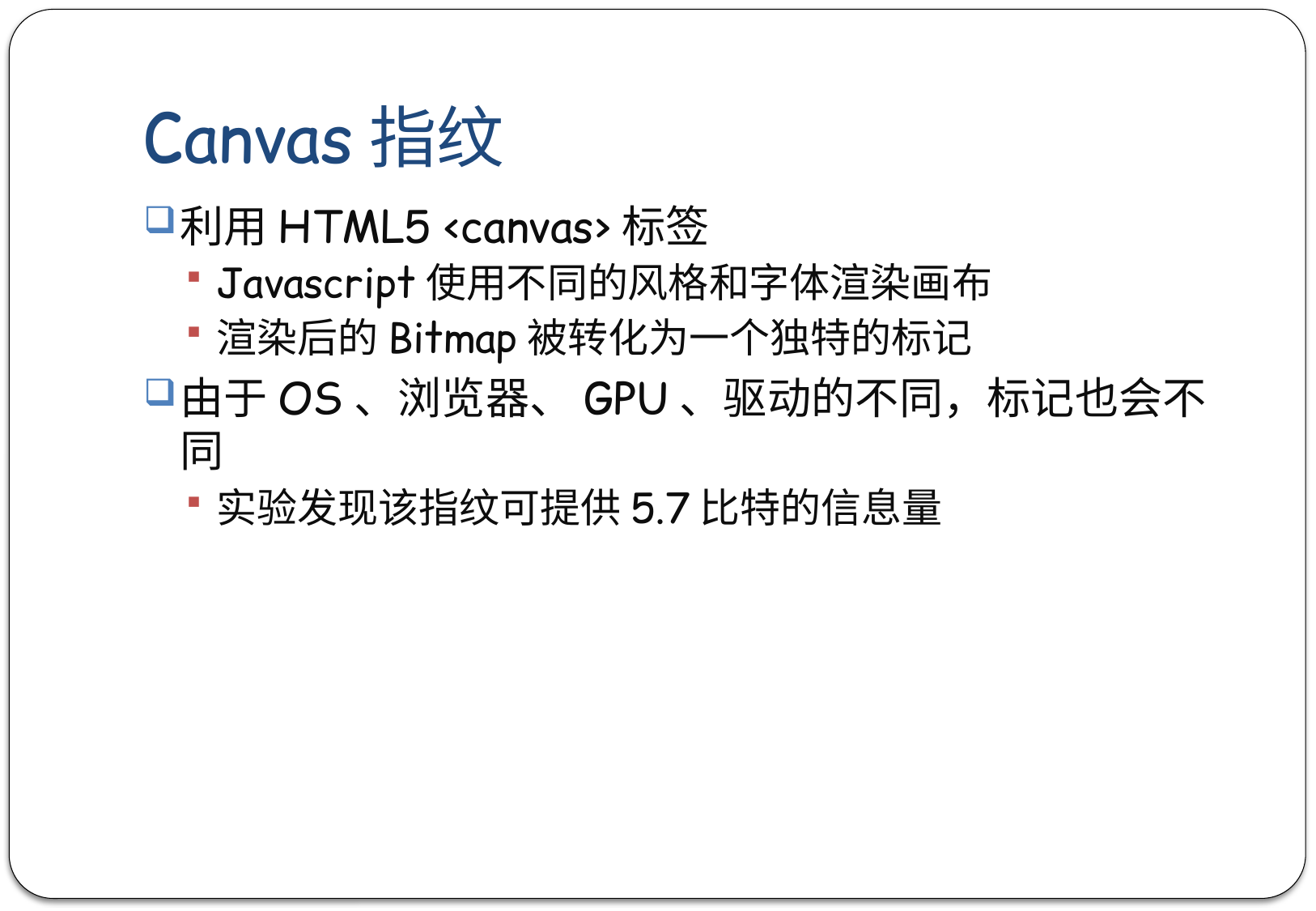

# Canvas指纹
利用HTML5 <canvas>标签
Javascript使用不同的风格和字体渲染画布
渲染后的Bitmap被转化为一个独特的标记
由于OS、浏览器、GPU、驱动的不同，标记也会不同
实验发现该指纹可提供5.7比特的信息量